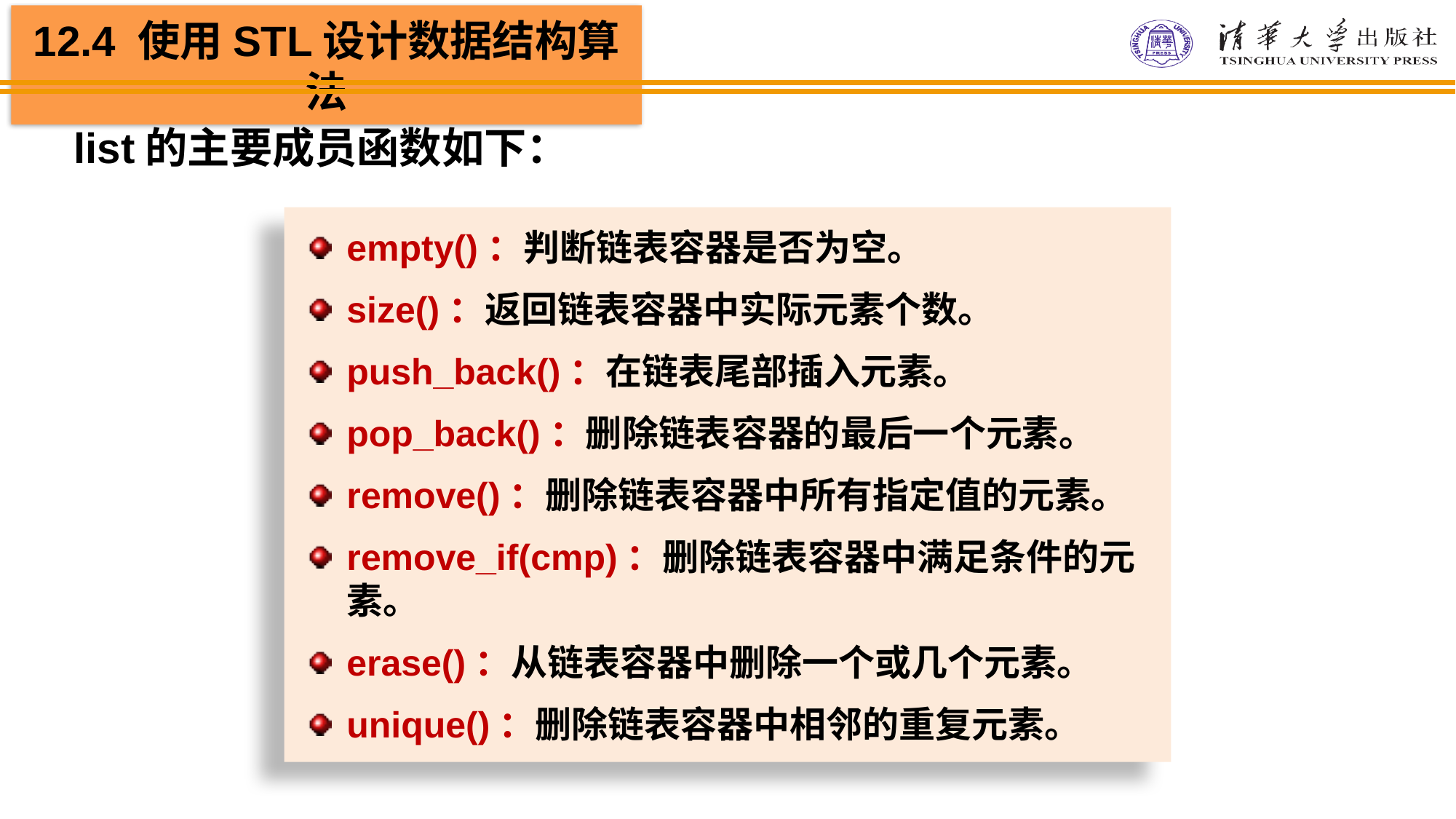

list的主要成员函数如下：
empty()：判断链表容器是否为空。
size()：返回链表容器中实际元素个数。
push_back()：在链表尾部插入元素。
pop_back()：删除链表容器的最后一个元素。
remove()：删除链表容器中所有指定值的元素。
remove_if(cmp)：删除链表容器中满足条件的元素。
erase()：从链表容器中删除一个或几个元素。
unique()：删除链表容器中相邻的重复元素。